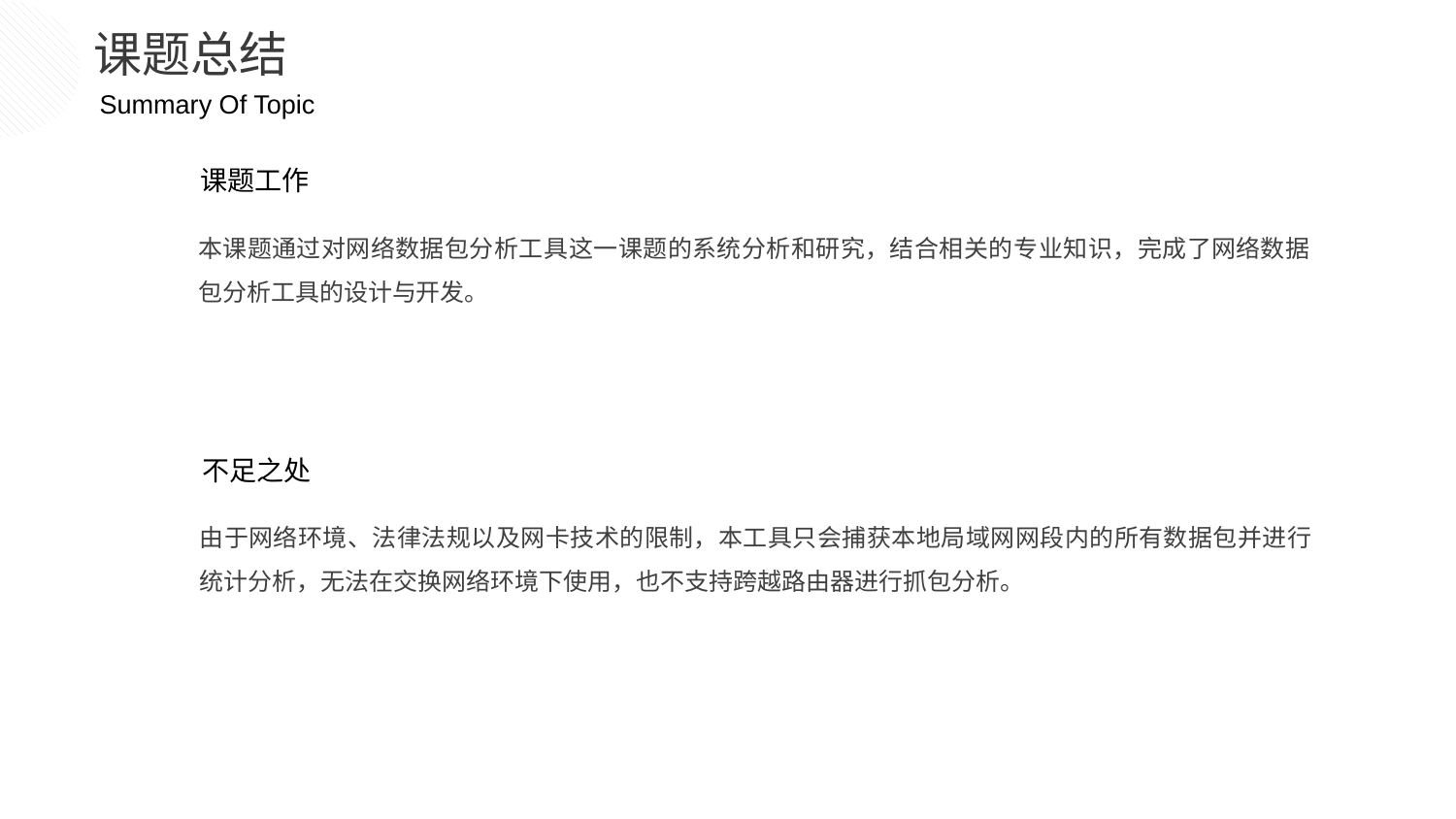

课题总结
Summary Of Topic
课题工作
本课题通过对网络数据包分析工具这一课题的系统分析和研究，结合相关的专业知识，完成了网络数据包分析工具的设计与开发。
不足之处
由于网络环境、法律法规以及网卡技术的限制，本工具只会捕获本地局域网网段内的所有数据包并进行统计分析，无法在交换网络环境下使用，也不支持跨越路由器进行抓包分析。